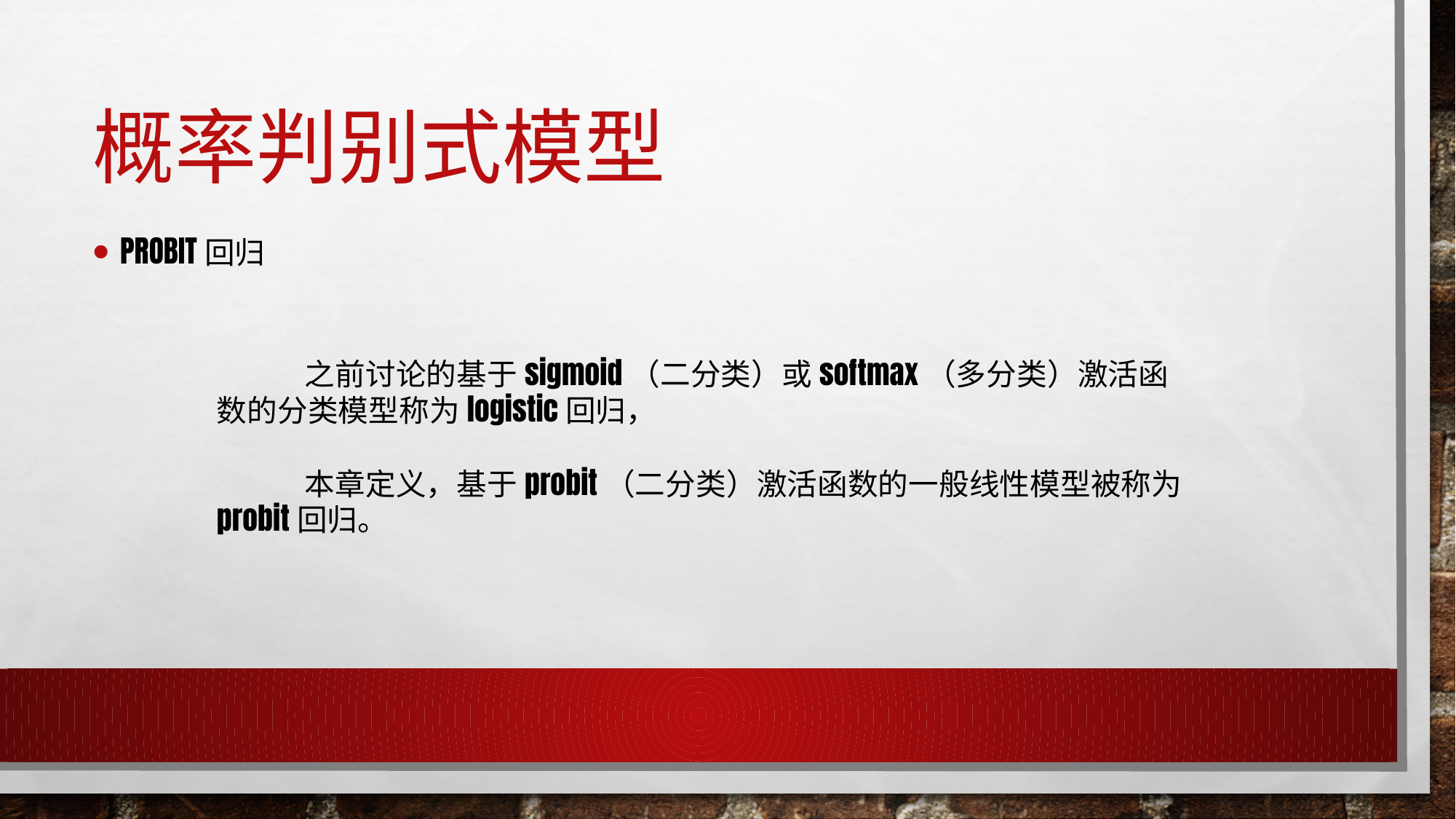

# 概率判别式模型
Probit回归

            之前讨论的基于sigmoid（二分类）或softmax（多分类）激活函数的分类模型称为logistic回归，

            本章定义，基于probit（二分类）激活函数的一般线性模型被称为probit回归。